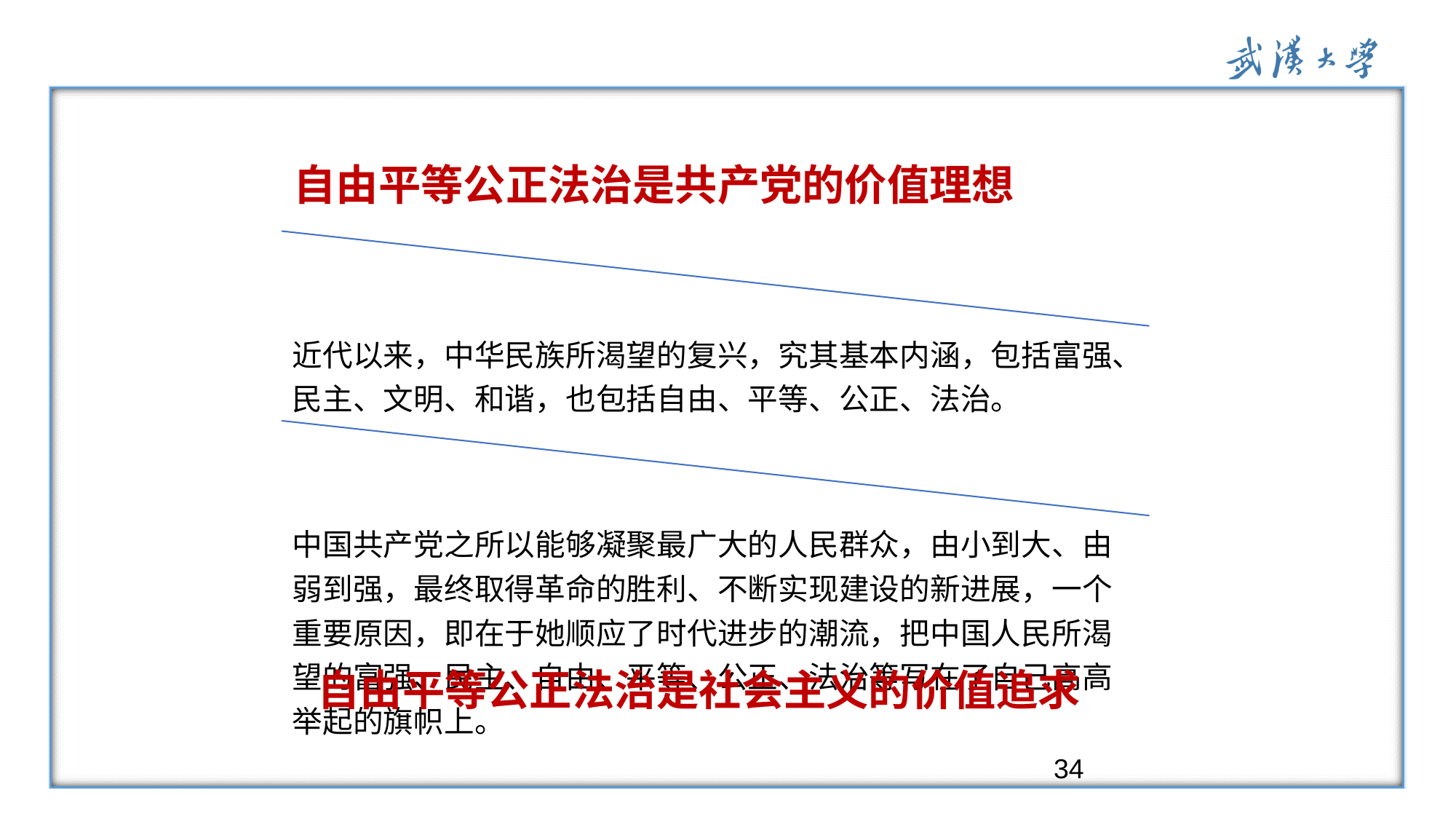

自由平等公正法治是共产党的价值理想
近代以来，中华民族所渴望的复兴，究其基本内涵，包括富强、民主、文明、和谐，也包括自由、平等、公正、法治。
自由平等公正法治是社会主义的价值追求
34